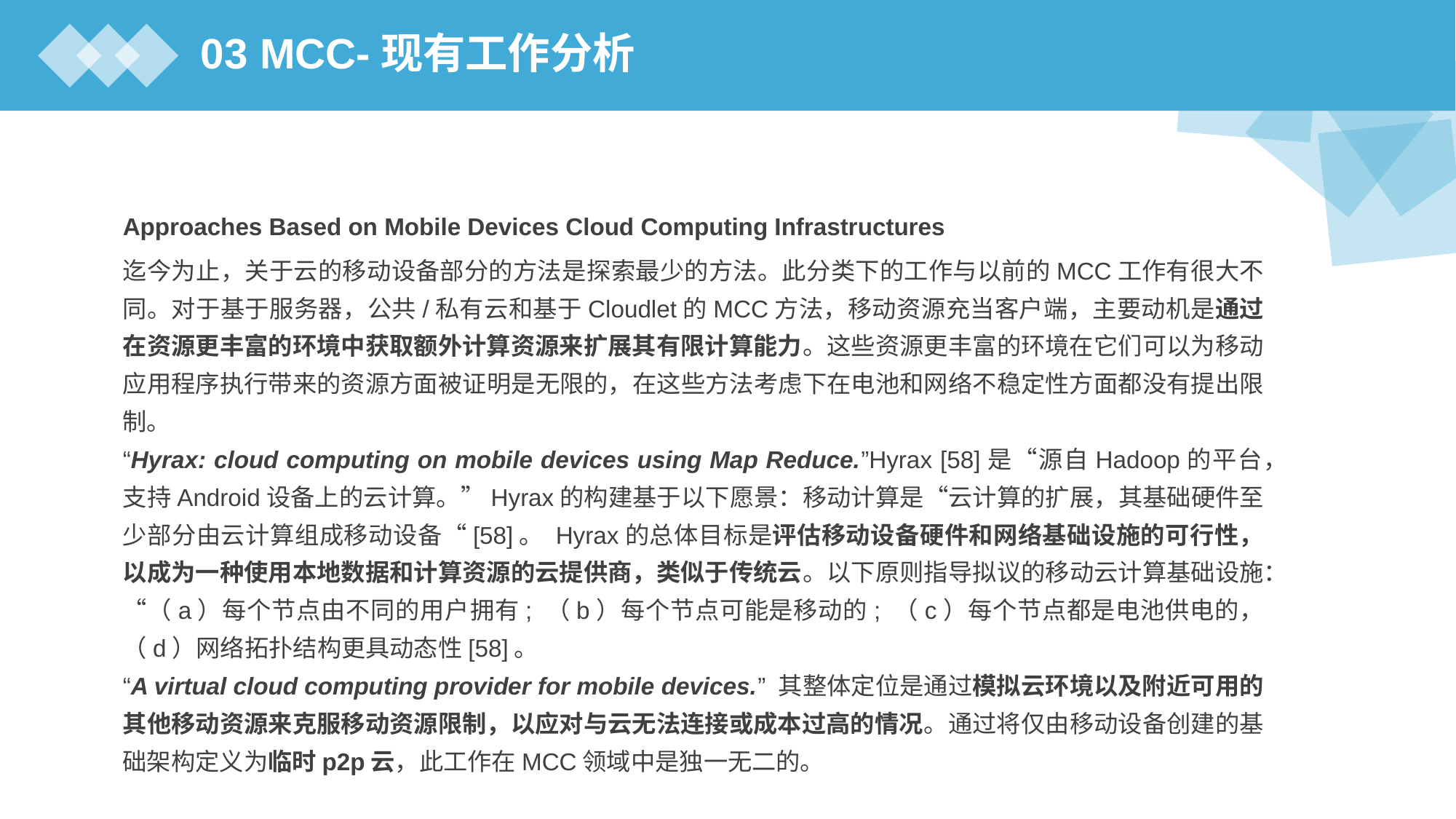

03 MCC-现有工作分析
Approaches Based on Mobile Devices Cloud Computing Infrastructures
迄今为止，关于云的移动设备部分的方法是探索最少的方法。此分类下的工作与以前的MCC工作有很大不同。对于基于服务器，公共/私有云和基于Cloudlet的MCC方法，移动资源充当客户端，主要动机是通过在资源更丰富的环境中获取额外计算资源来扩展其有限计算能力。这些资源更丰富的环境在它们可以为移动应用程序执行带来的资源方面被证明是无限的，在这些方法考虑下在电池和网络不稳定性方面都没有提出限制。
“Hyrax: cloud computing on mobile devices using Map Reduce.”Hyrax [58]是“源自Hadoop的平台，支持Android设备上的云计算。”Hyrax的构建基于以下愿景：移动计算是“云计算的扩展，其基础硬件至少部分由云计算组成移动设备“[58]。 Hyrax的总体目标是评估移动设备硬件和网络基础设施的可行性，以成为一种使用本地数据和计算资源的云提供商，类似于传统云。以下原则指导拟议的移动云计算基础设施：“（a）每个节点由不同的用户拥有; （b）每个节点可能是移动的; （c）每个节点都是电池供电的，（d）网络拓扑结构更具动态性[58]。
“A virtual cloud computing provider for mobile devices.” 其整体定位是通过模拟云环境以及附近可用的其他移动资源来克服移动资源限制，以应对与云无法连接或成本过高的情况。通过将仅由移动设备创建的基础架构定义为临时p2p云，此工作在MCC领域中是独一无二的。